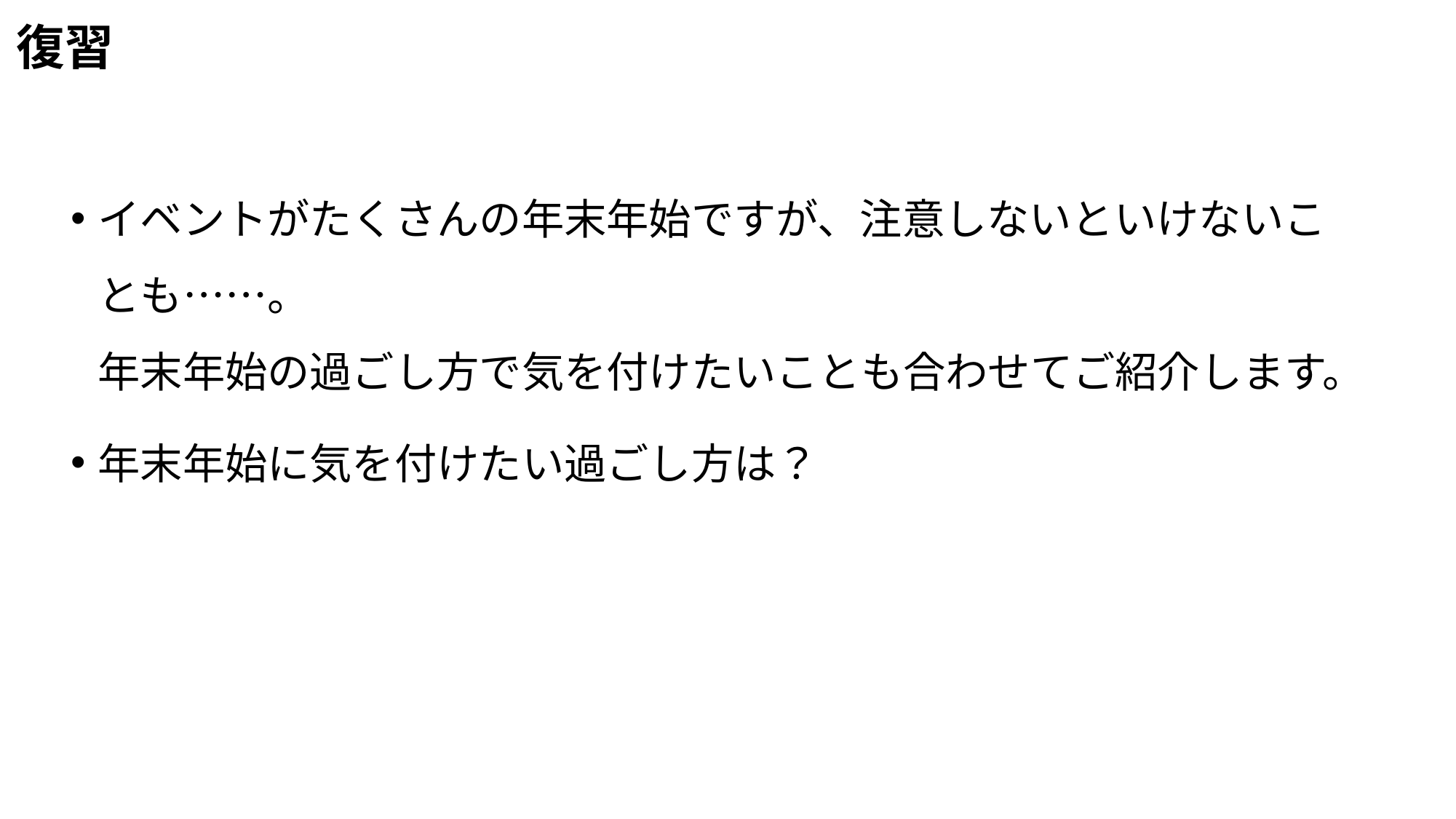

復習
イベントがたくさんの年末年始ですが、注意しないといけないことも……。
年末年始の過ごし方で気を付けたいことも合わせてご紹介します。
年末年始に気を付けたい過ごし方は？